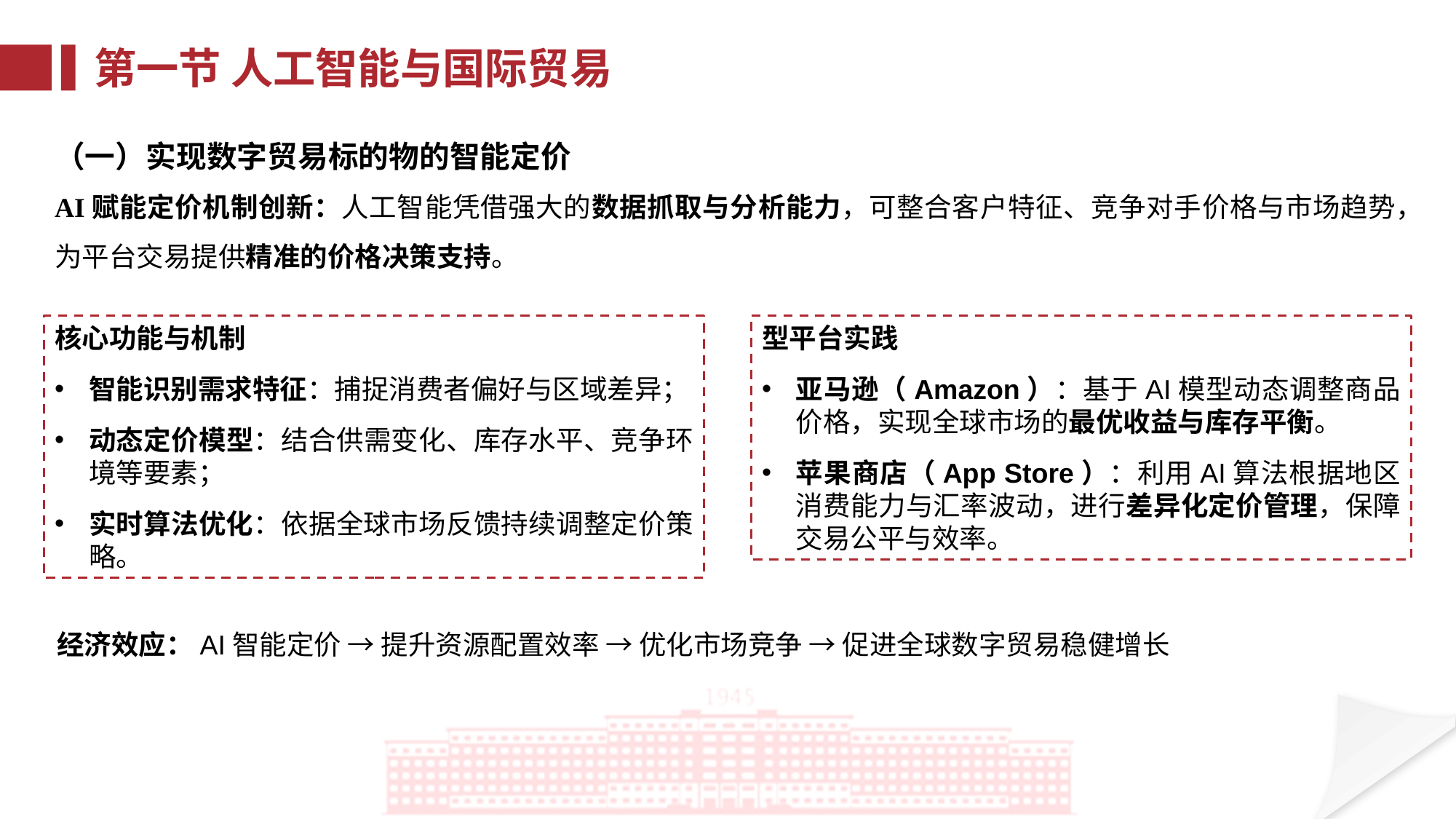

第一节 人工智能与国际贸易
（一）实现数字贸易标的物的智能定价
AI赋能定价机制创新：人工智能凭借强大的数据抓取与分析能力，可整合客户特征、竞争对手价格与市场趋势，为平台交易提供精准的价格决策支持。
核心功能与机制
智能识别需求特征：捕捉消费者偏好与区域差异；
动态定价模型：结合供需变化、库存水平、竞争环境等要素；
实时算法优化：依据全球市场反馈持续调整定价策略。
型平台实践
亚马逊（Amazon）：基于AI模型动态调整商品价格，实现全球市场的最优收益与库存平衡。
苹果商店（App Store）：利用AI算法根据地区消费能力与汇率波动，进行差异化定价管理，保障交易公平与效率。
经济效应：AI智能定价 → 提升资源配置效率 → 优化市场竞争 → 促进全球数字贸易稳健增长